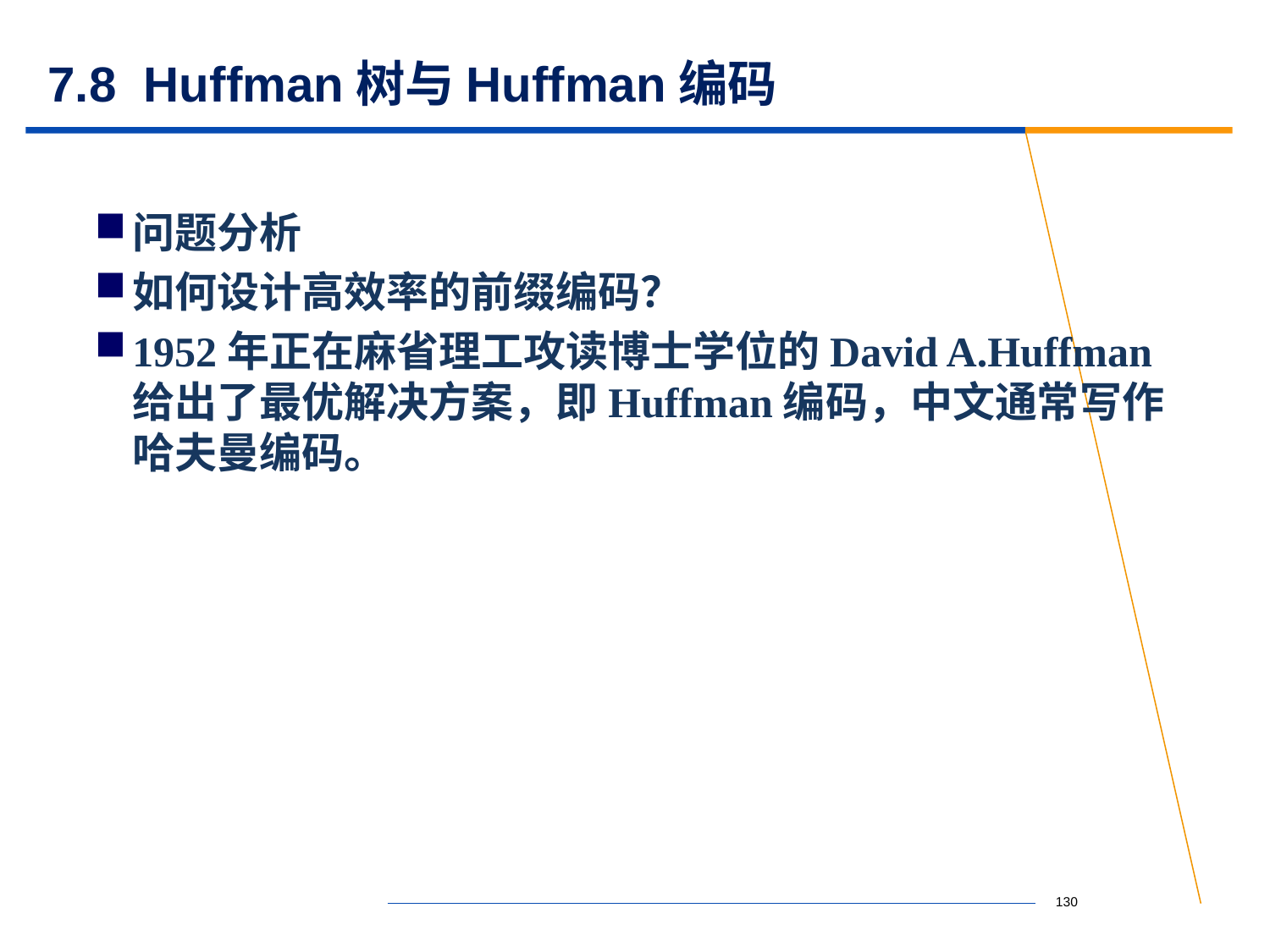

# 7.8  Huffman树与Huffman编码
问题分析
如何设计高效率的前缀编码？
1952年正在麻省理工攻读博士学位的David A.Huffman给出了最优解决方案，即Huffman编码，中文通常写作哈夫曼编码。